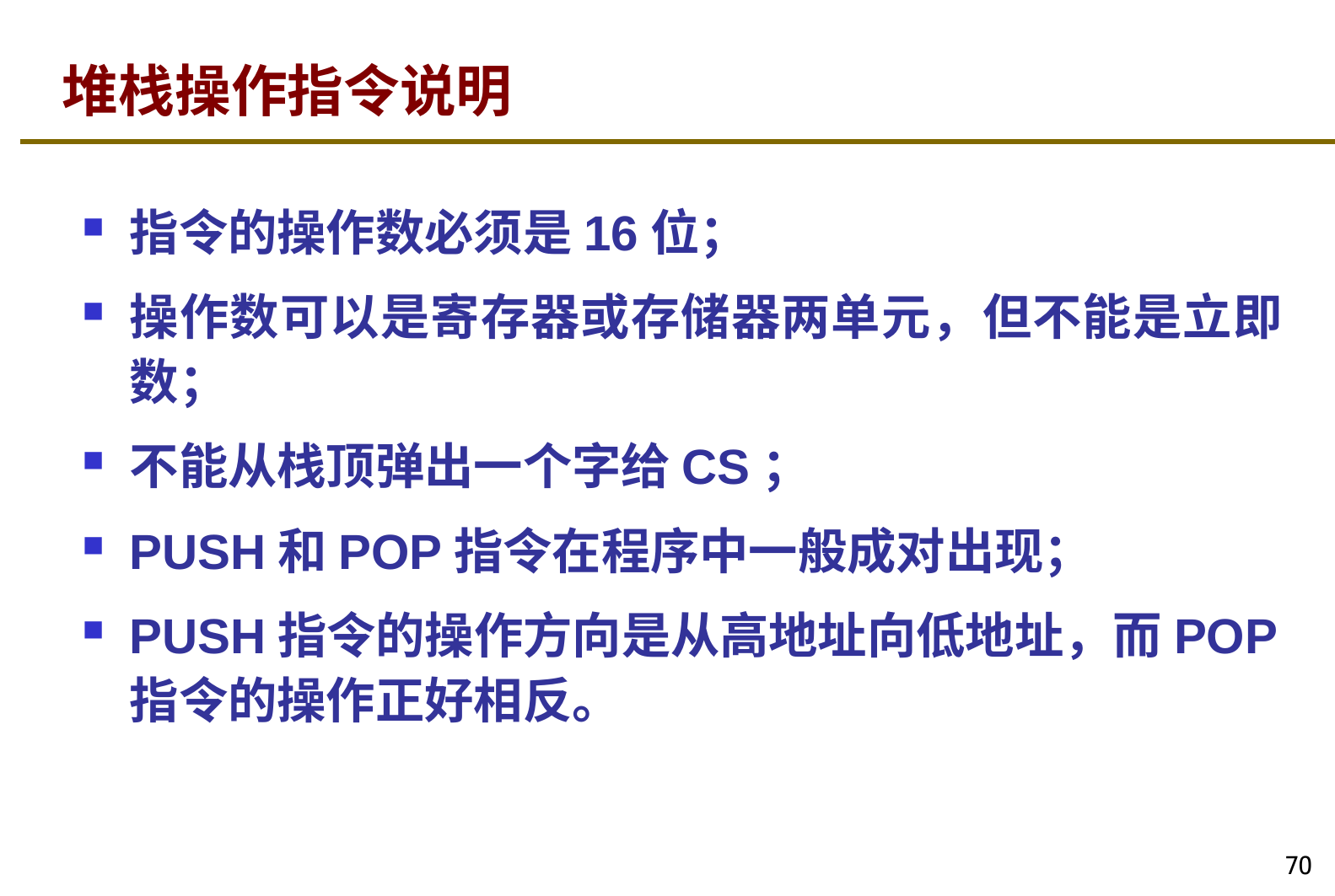

# 堆栈操作指令说明
指令的操作数必须是16位；
操作数可以是寄存器或存储器两单元，但不能是立即数；
不能从栈顶弹出一个字给CS；
PUSH和POP指令在程序中一般成对出现；
PUSH指令的操作方向是从高地址向低地址，而POP指令的操作正好相反。
70